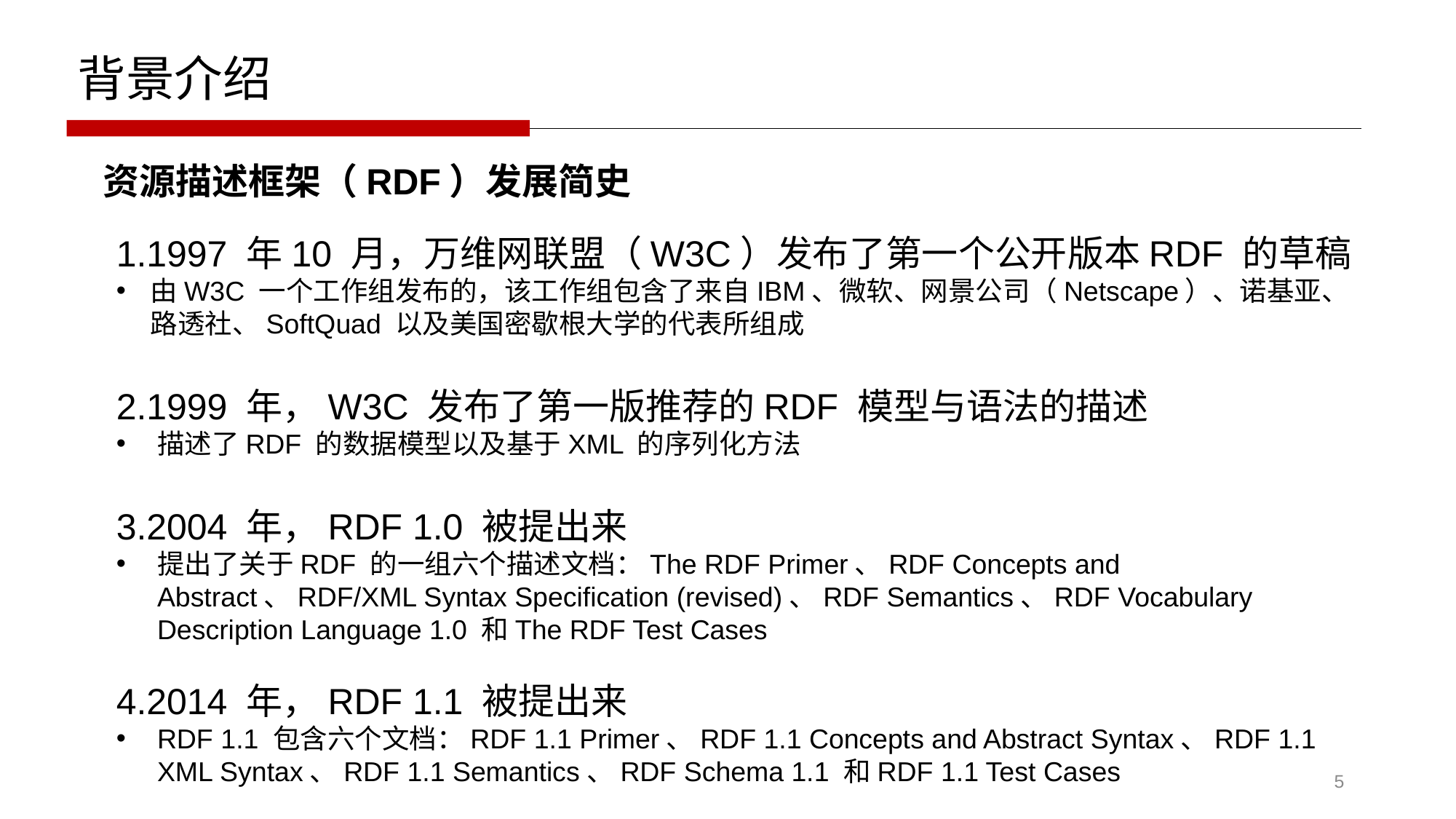

背景介绍

资源描述框架（RDF）发展简史
1.1997 年10 月，万维网联盟（W3C）发布了第一个公开版本RDF 的草稿
由W3C 一个工作组发布的，该工作组包含了来自IBM、微软、网景公司（Netscape）、诺基亚、路透社、SoftQuad 以及美国密歇根大学的代表所组成

2.1999 年，W3C 发布了第一版推荐的RDF 模型与语法的描述
描述了RDF 的数据模型以及基于XML 的序列化方法

3.2004 年，RDF 1.0 被提出来
提出了关于RDF 的一组六个描述文档：The RDF Primer、RDF Concepts and Abstract、RDF/XML Syntax Specification (revised)、RDF Semantics、RDF Vocabulary Description Language 1.0 和The RDF Test Cases

4.2014 年，RDF 1.1 被提出来
RDF 1.1 包含六个文档：RDF 1.1 Primer、RDF 1.1 Concepts and Abstract Syntax、RDF 1.1 XML Syntax、RDF 1.1 Semantics、RDF Schema 1.1 和RDF 1.1 Test Cases

5